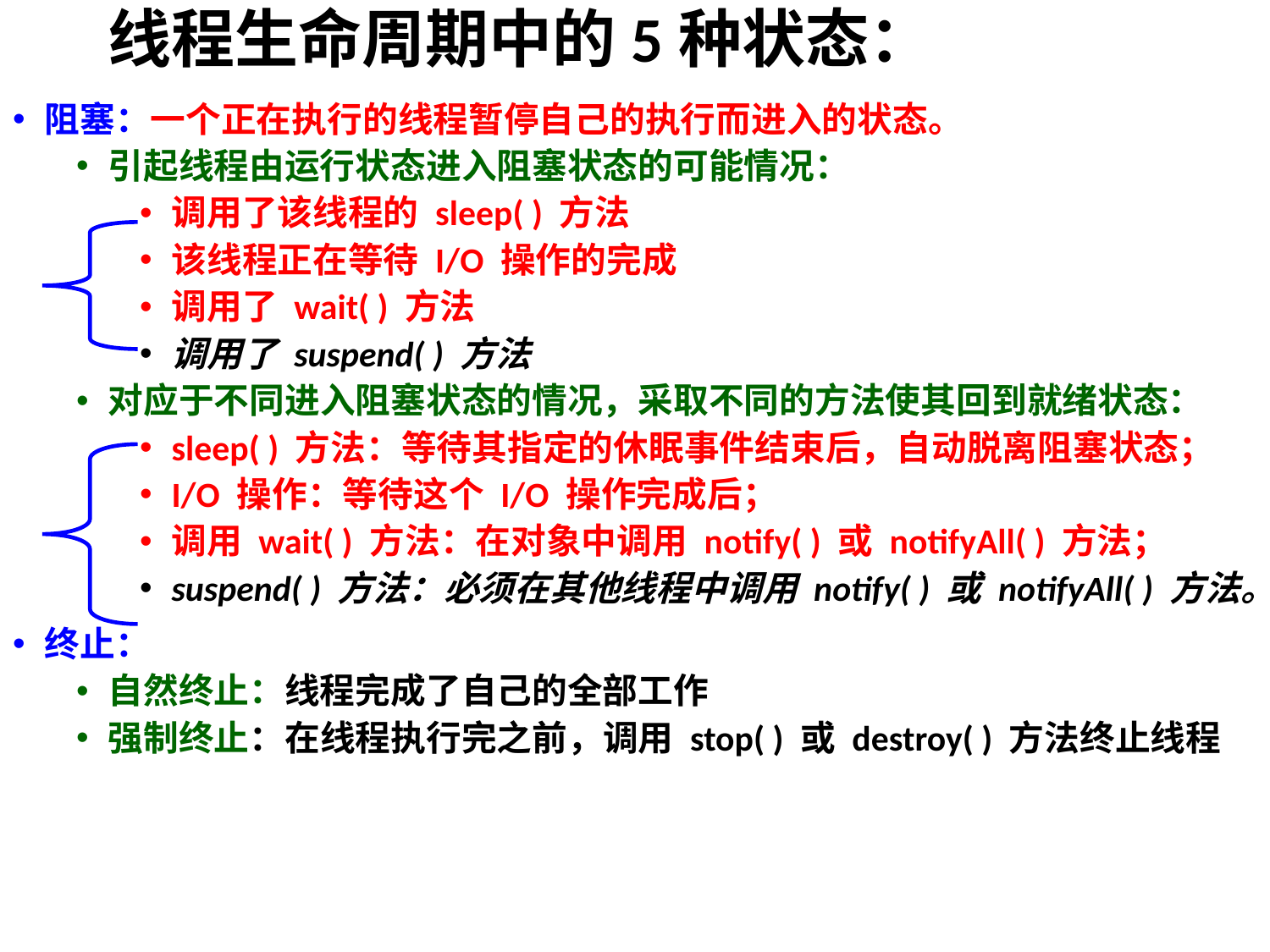

# 线程生命周期中的5种状态：
阻塞：一个正在执行的线程暂停自己的执行而进入的状态。
引起线程由运行状态进入阻塞状态的可能情况：
调用了该线程的 sleep( ) 方法
该线程正在等待 I/O 操作的完成
调用了 wait( ) 方法
调用了 suspend( ) 方法
对应于不同进入阻塞状态的情况，采取不同的方法使其回到就绪状态：
sleep( ) 方法：等待其指定的休眠事件结束后，自动脱离阻塞状态；
I/O 操作：等待这个 I/O 操作完成后；
调用 wait( ) 方法：在对象中调用 notify( ) 或 notifyAll( ) 方法；
suspend( ) 方法：必须在其他线程中调用 notify( ) 或 notifyAll( ) 方法。
终止：
自然终止：线程完成了自己的全部工作
强制终止：在线程执行完之前，调用 stop( ) 或 destroy( ) 方法终止线程